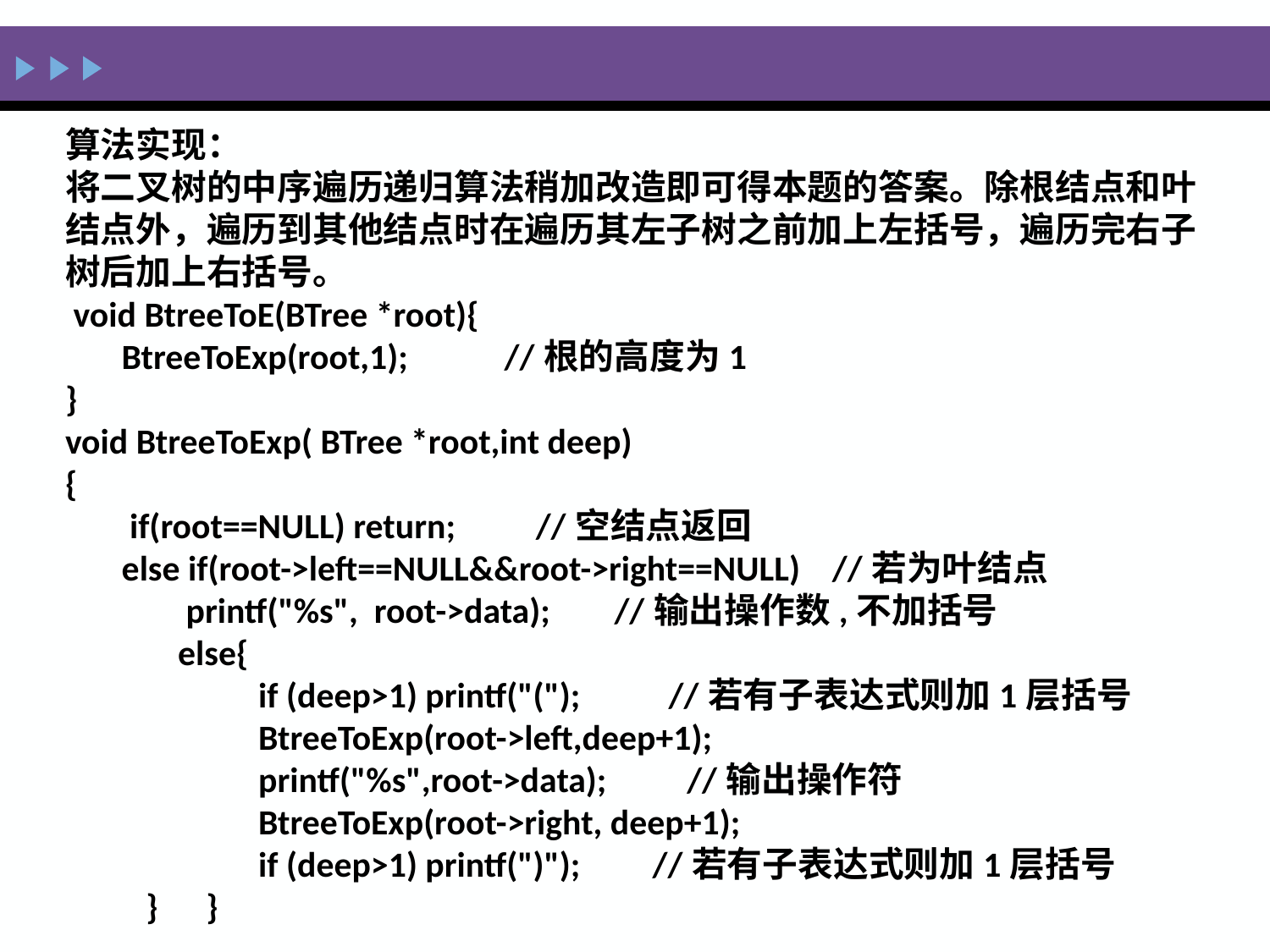

算法实现：
将二叉树的中序遍历递归算法稍加改造即可得本题的答案。除根结点和叶结点外，遍历到其他结点时在遍历其左子树之前加上左括号，遍历完右子树后加上右括号。
 void BtreeToE(BTree *root){
       BtreeToExp(root,1);            //根的高度为1
}
void BtreeToExp( BTree *root,int deep)
{
        if(root==NULL) return;          //空结点返回
       else if(root->left==NULL&&root->right==NULL)    //若为叶结点
               printf("%s",  root->data);        //输出操作数,不加括号
              else{
                        if (deep>1) printf("(");           //若有子表达式则加1层括号
                        BtreeToExp(root->left,deep+1);
                        printf("%s",root->data);          //输出操作符
                        BtreeToExp(root->right, deep+1);
                        if (deep>1) printf(")");         //若有子表达式则加1层括号
          }      }